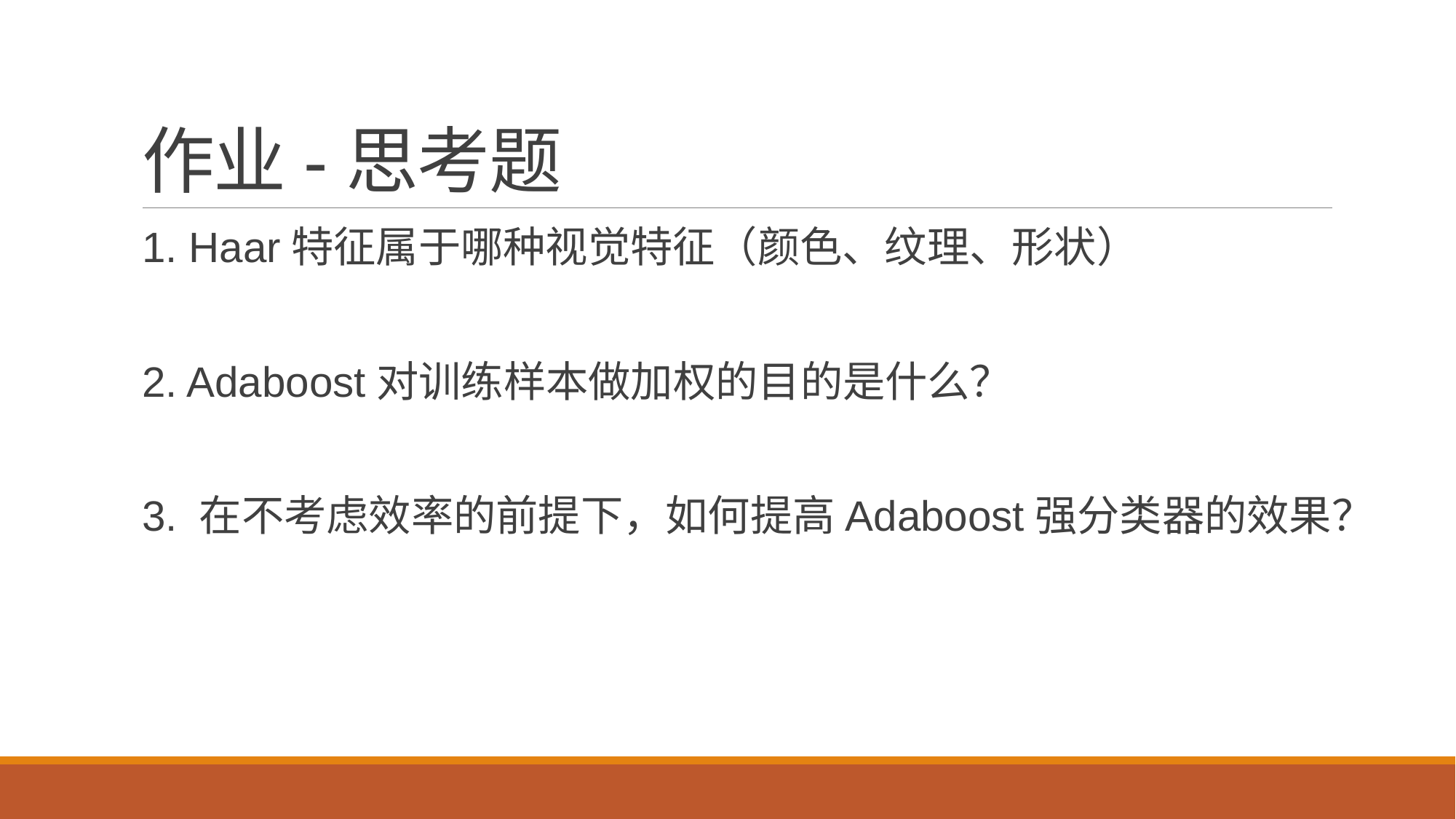

# 作业-思考题
1. Haar特征属于哪种视觉特征（颜色、纹理、形状）

2. Adaboost对训练样本做加权的目的是什么？

3. 在不考虑效率的前提下，如何提高Adaboost强分类器的效果？